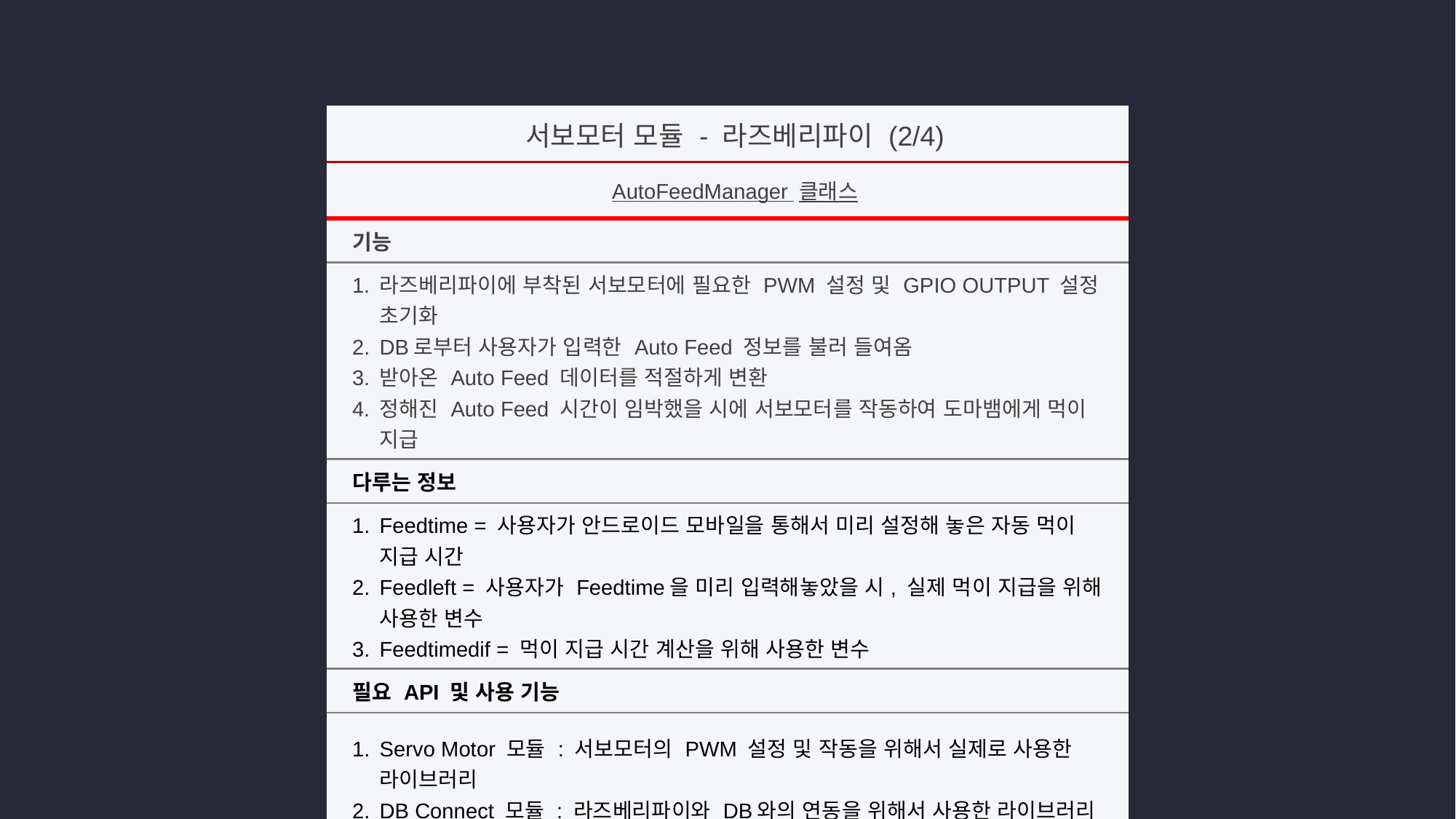

| 서보모터 모듈 - 라즈베리파이 (2/4) |
| --- |
| AutoFeedManager 클래스 |
| 기능 |
| 라즈베리파이에 부착된 서보모터에 필요한 PWM 설정 및 GPIO OUTPUT 설정 초기화 DB로부터 사용자가 입력한 Auto Feed 정보를 불러 들여옴 받아온 Auto Feed 데이터를 적절하게 변환 정해진 Auto Feed 시간이 임박했을 시에 서보모터를 작동하여 도마뱀에게 먹이 지급 |
| 다루는 정보 |
| Feedtime = 사용자가 안드로이드 모바일을 통해서 미리 설정해 놓은 자동 먹이 지급 시간 Feedleft = 사용자가 Feedtime을 미리 입력해놓았을 시, 실제 먹이 지급을 위해 사용한 변수 Feedtimedif = 먹이 지급 시간 계산을 위해 사용한 변수 |
| 필요 API 및 사용 기능 |
| Servo Motor 모듈 : 서보모터의 PWM 설정 및 작동을 위해서 실제로 사용한 라이브러리 DB Connect 모듈 : 라즈베리파이와 DB와의 연동을 위해서 사용한 라이브러리 |